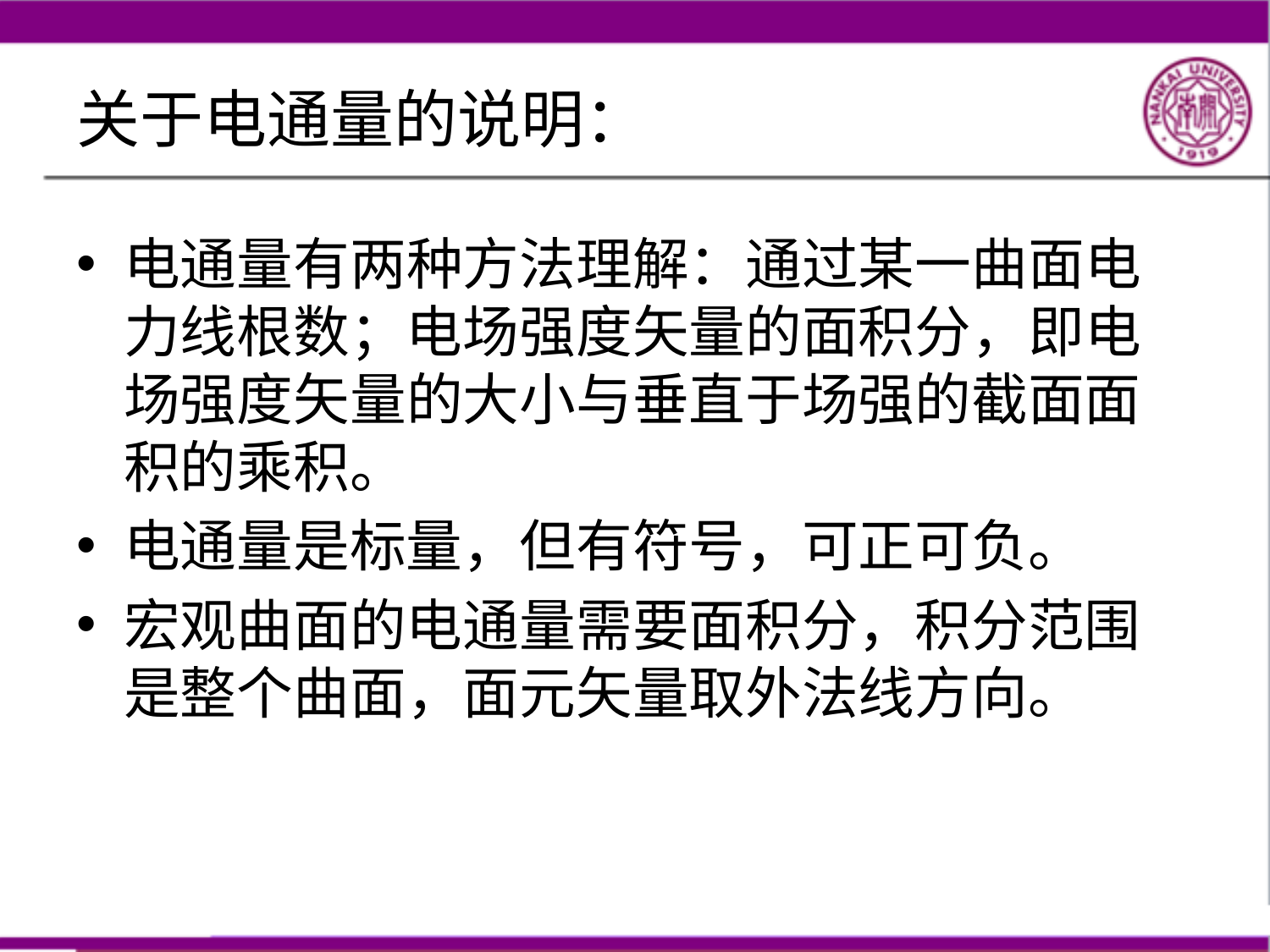

# 关于电通量的说明：
电通量有两种方法理解：通过某一曲面电力线根数；电场强度矢量的面积分，即电场强度矢量的大小与垂直于场强的截面面积的乘积。
电通量是标量，但有符号，可正可负。
宏观曲面的电通量需要面积分，积分范围是整个曲面，面元矢量取外法线方向。